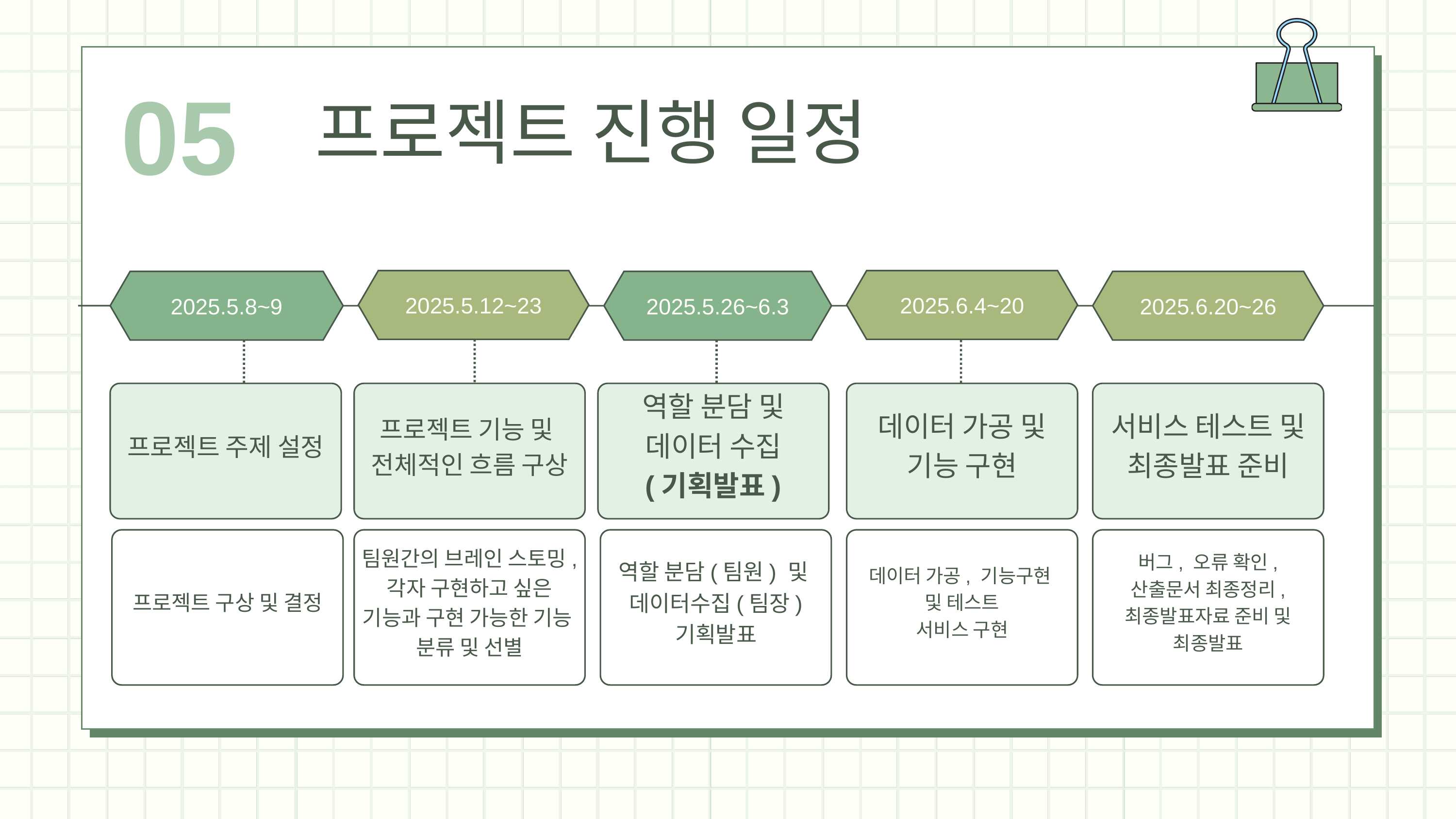

05
프로젝트 진행 일정

2025.5.12~23

2025.6.4~20

2025.5.8~9

2025.5.26~6.3

2025.6.20~26

프로젝트 주제 설정

프로젝트 기능 및
전체적인 흐름 구상

역할 분담 및
데이터 수집
(기획발표)

데이터 가공 및
기능 구현

서비스 테스트 및
최종발표 준비

프로젝트 구상 및 결정

팀원간의 브레인 스토밍, 각자 구현하고 싶은 기능과 구현 가능한 기능
분류 및 선별

역할 분담(팀원) 및
데이터수집(팀장)
기획발표

데이터 가공, 기능구현
및 테스트
서비스 구현

버그, 오류 확인,
산출문서 최종정리,
최종발표자료 준비 및
최종발표